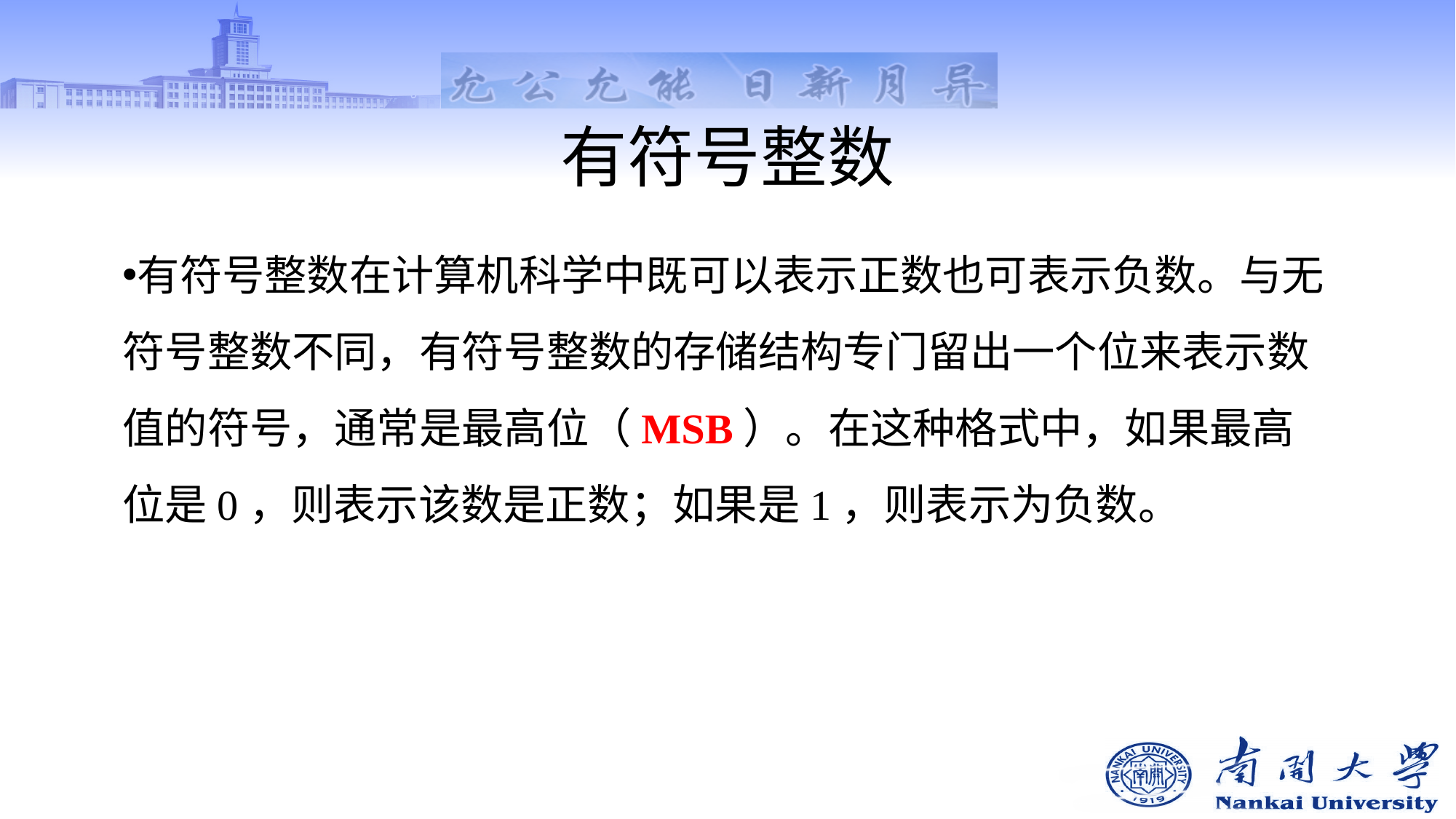

# 有符号整数
有符号整数在计算机科学中既可以表示正数也可表示负数。与无符号整数不同，有符号整数的存储结构专门留出一个位来表示数值的符号，通常是最高位（MSB）。在这种格式中，如果最高位是0，则表示该数是正数；如果是1，则表示为负数。